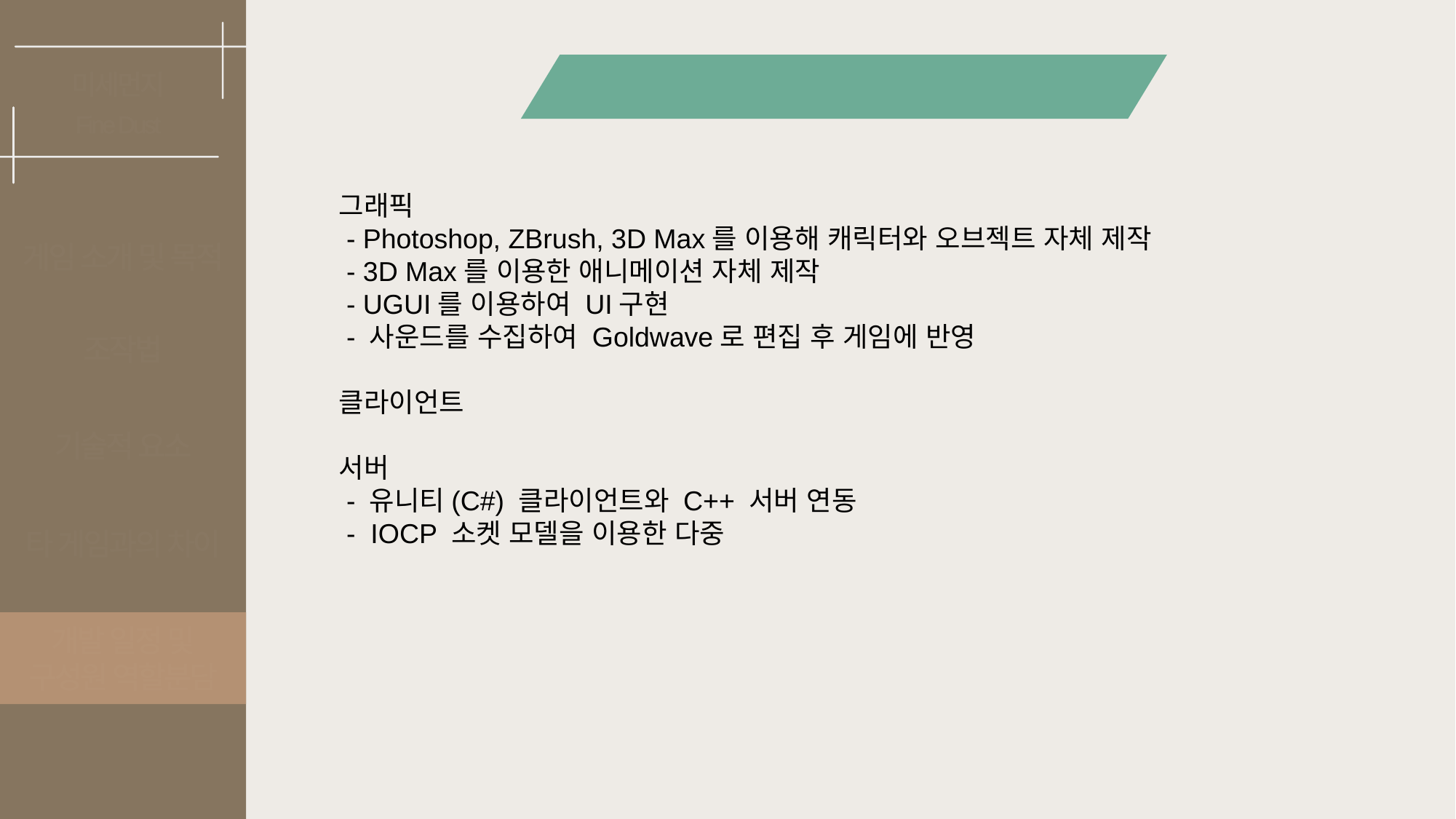

개발 내역
미세먼지
Fine Dust
그래픽
 - Photoshop, ZBrush, 3D Max를 이용해 캐릭터와 오브젝트 자체 제작
 - 3D Max를 이용한 애니메이션 자체 제작
 - UGUI를 이용하여 UI구현
 - 사운드를 수집하여 Goldwave로 편집 후 게임에 반영

클라이언트

서버
 - 유니티(C#) 클라이언트와 C++ 서버 연동
 -  IOCP 소켓 모델을 이용한 다중
게임 소개 및 목적
조작법
기술적 요소
타 게임과의 차이

개발 일정 및
구성원 역할분담